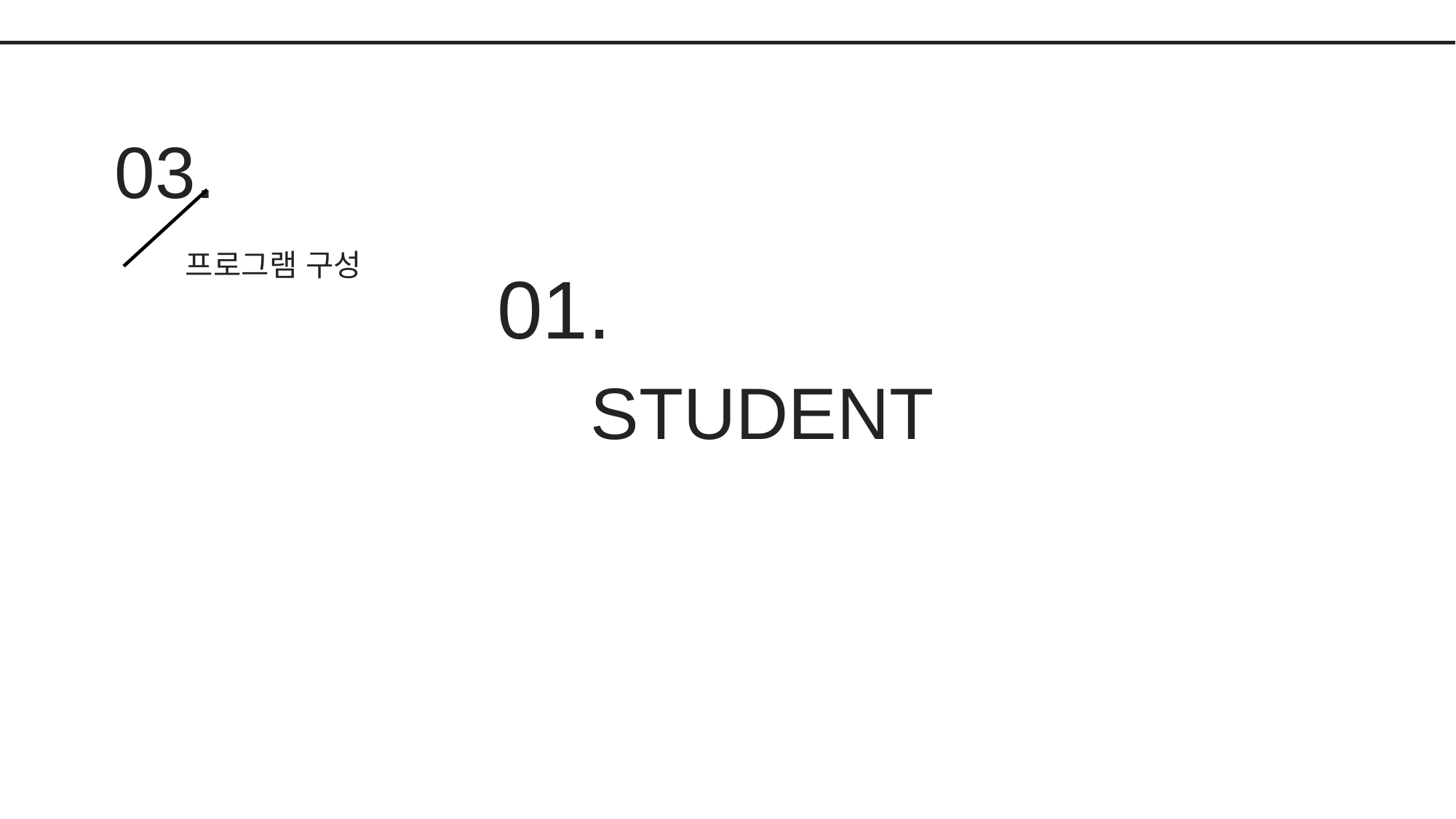

FOCUS
Life of Dillon
03.
프로그램 구성
01.
STUDENT